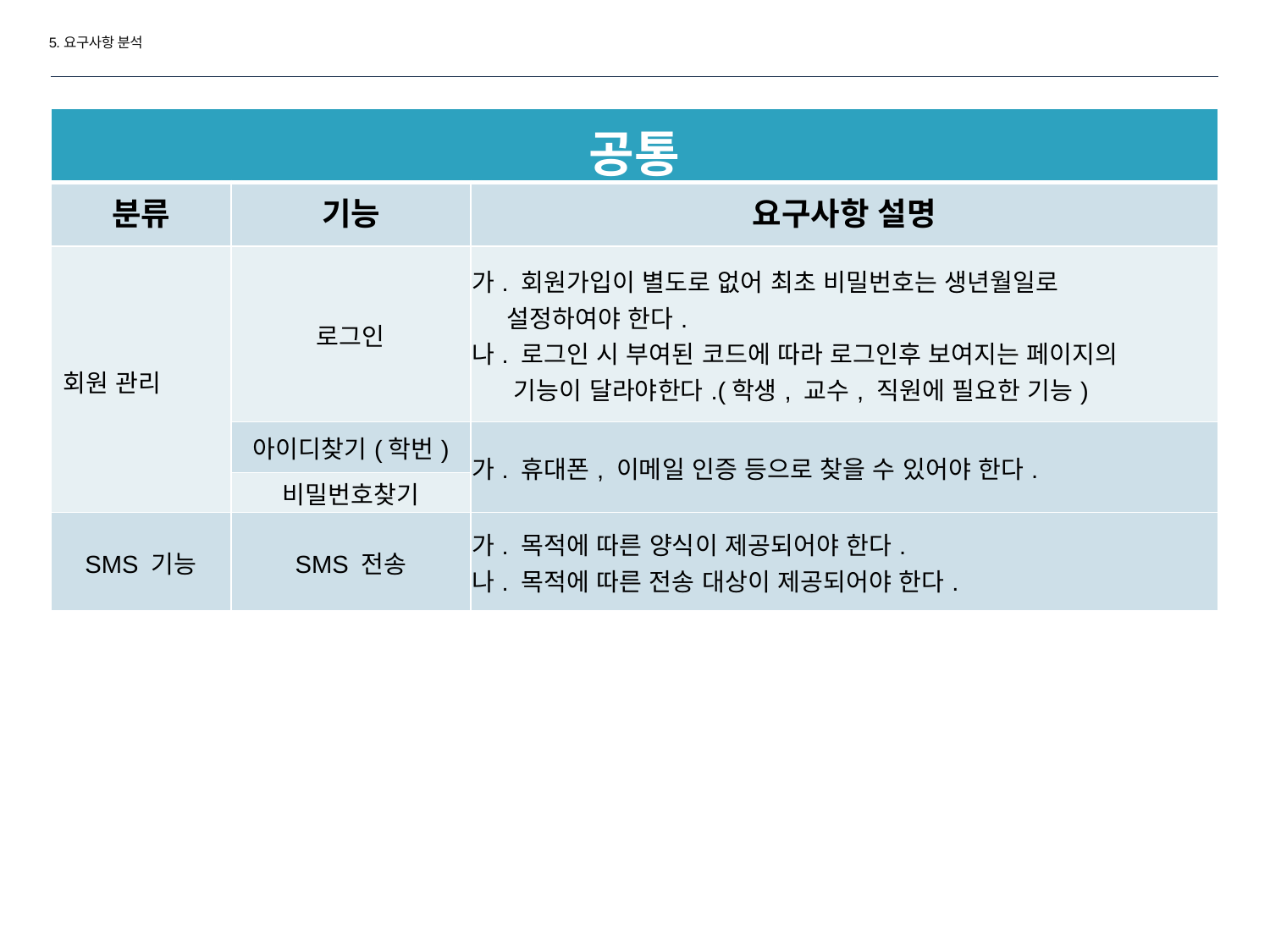

5.요구사항 분석
| 공통 |  |  |
| --- | --- | --- |
| 분류 | 기능 | 요구사항 설명 |
| 회원 관리 | 로그인 | 가. 회원가입이 별도로 없어 최초 비밀번호는 생년월일로 설정하여야 한다. 나. 로그인 시 부여된 코드에 따라 로그인후 보여지는 페이지의 기능이 달라야한다.(학생, 교수, 직원에 필요한 기능) |
|  | 아이디찾기(학번) | 가. 휴대폰, 이메일 인증 등으로 찾을 수 있어야 한다. |
|  | 비밀번호찾기 |  |
| SMS 기능 | SMS 전송 | 가. 목적에 따른 양식이 제공되어야 한다. 나. 목적에 따른 전송 대상이 제공되어야 한다. |